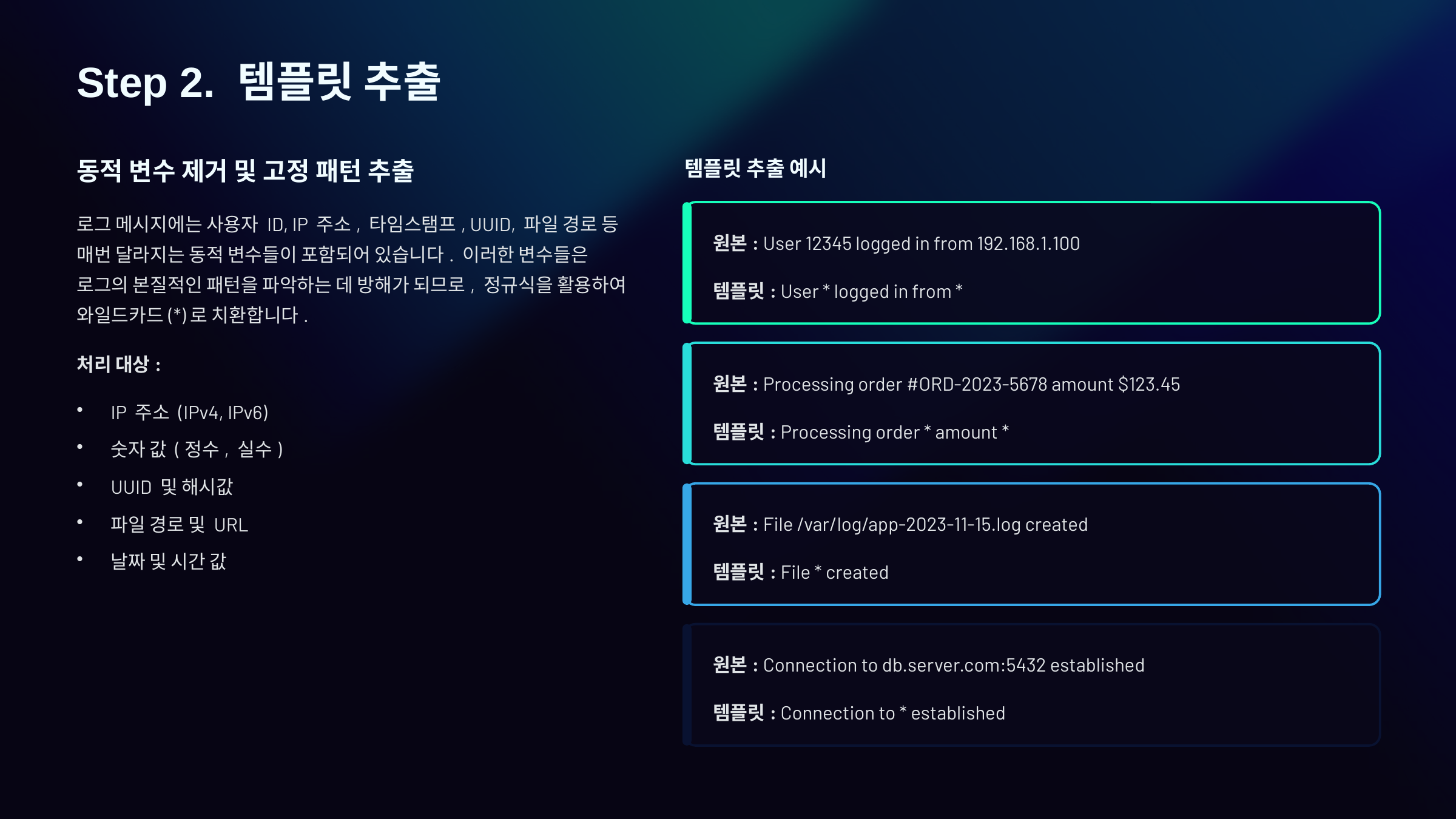

Step 2. 템플릿 추출
동적 변수 제거 및 고정 패턴 추출
템플릿 추출 예시

로그 메시지에는 사용자 ID, IP 주소, 타임스탬프, UUID, 파일 경로 등 매번 달라지는 동적 변수들이 포함되어 있습니다. 이러한 변수들은 로그의 본질적인 패턴을 파악하는 데 방해가 되므로, 정규식을 활용하여 와일드카드(*)로 치환합니다.
원본: User 12345 logged in from 192.168.1.100
템플릿: User * logged in from *

처리 대상:
원본: Processing order #ORD-2023-5678 amount $123.45
IP 주소 (IPv4, IPv6)
템플릿: Processing order * amount *
숫자 값 (정수, 실수)
UUID 및 해시값

원본: File /var/log/app-2023-11-15.log created
파일 경로 및 URL
날짜 및 시간 값
템플릿: File * created

원본: Connection to db.server.com:5432 established
템플릿: Connection to * established